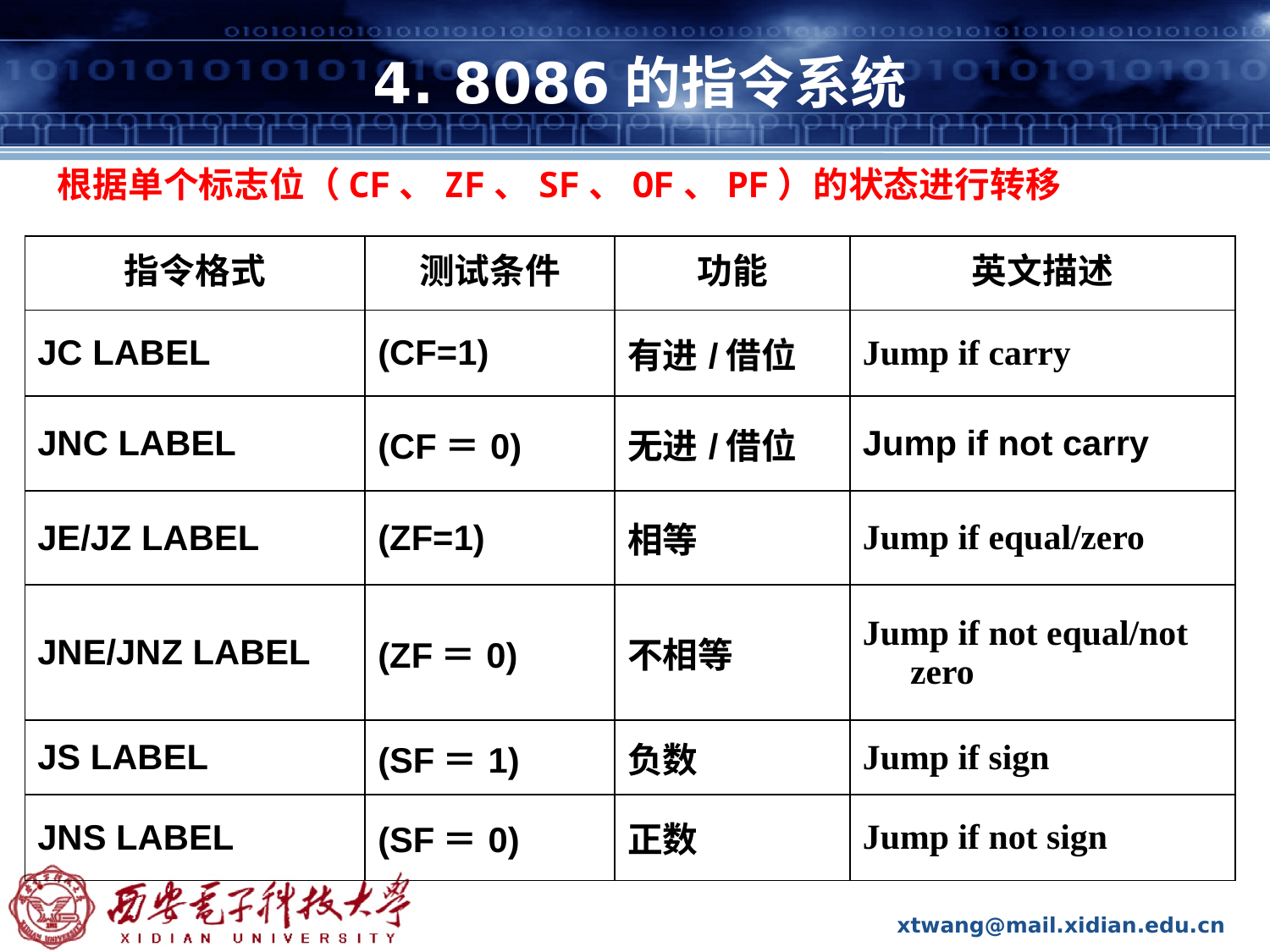

# 4. 8086的指令系统
根据单个标志位（CF、ZF、SF、OF、PF）的状态进行转移
| 指令格式 | 测试条件 | 功能 | 英文描述 |
| --- | --- | --- | --- |
| JC LABEL | (CF=1) | 有进/借位 | Jump if carry |
| JNC LABEL | (CF＝0) | 无进/借位 | Jump if not carry |
| JE/JZ LABEL | (ZF=1) | 相等 | Jump if equal/zero |
| JNE/JNZ LABEL | (ZF＝0) | 不相等 | Jump if not equal/not zero |
| JS LABEL | (SF＝1) | 负数 | Jump if sign |
| JNS LABEL | (SF＝0) | 正数 | Jump if not sign |